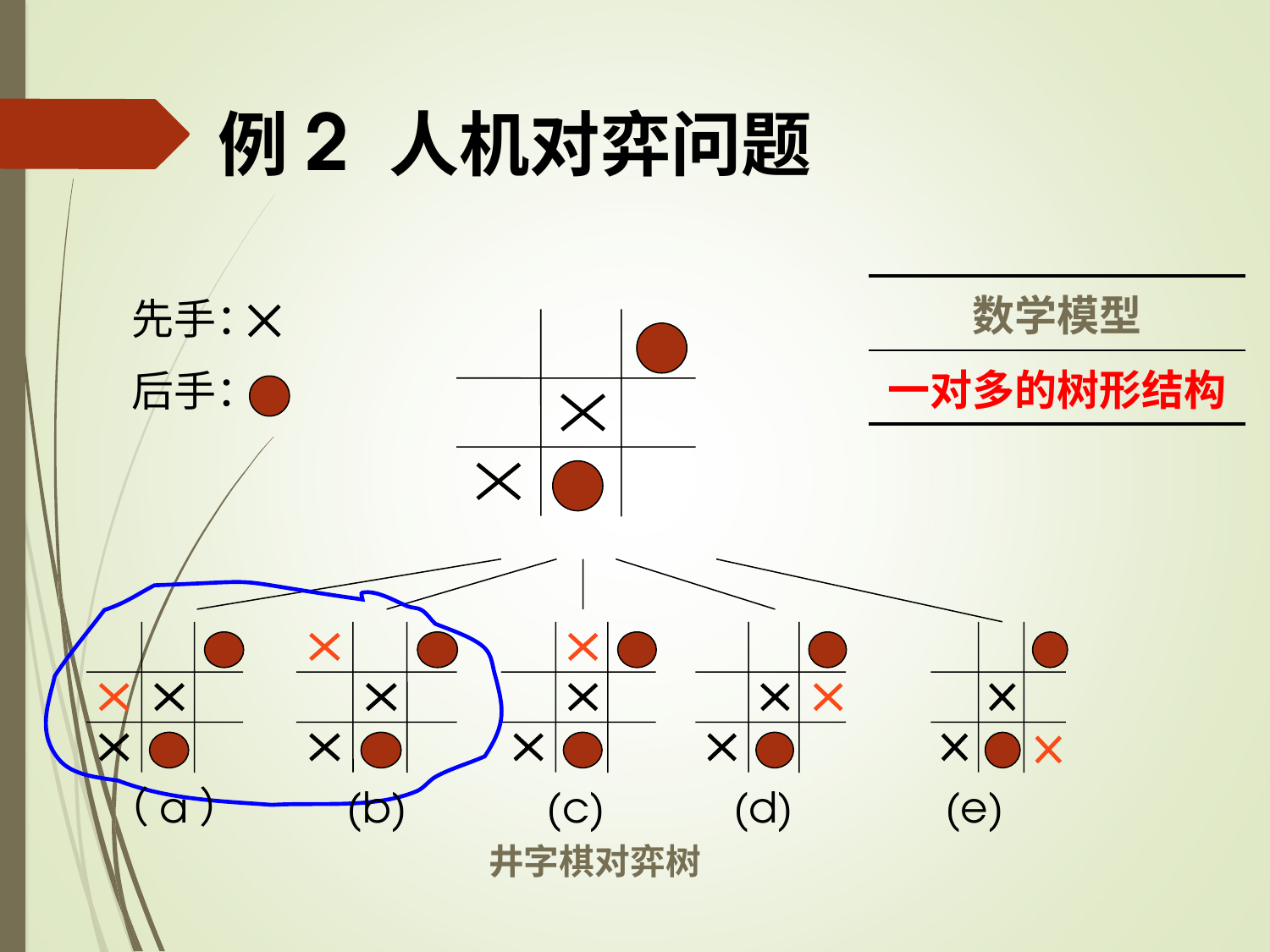

# 例2 人机对弈问题
14
| 数学模型 |
| --- |
| 一对多的树形结构 |
先手：
后手：

（a）          (b)            (c)           (d)             (e)
井字棋对弈树